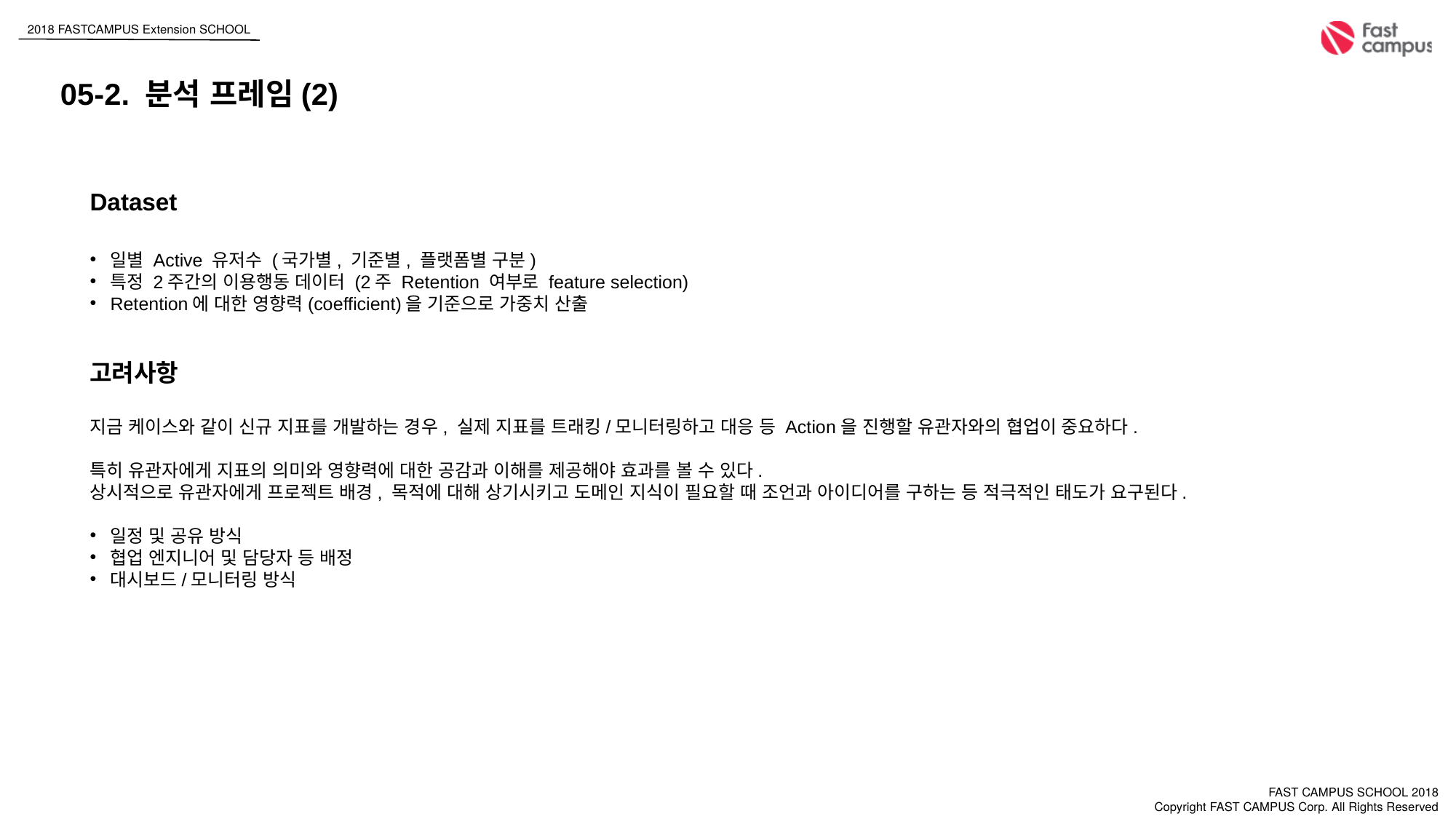

05-2. 분석 프레임(2)
Dataset

일별 Active 유저수 (국가별, 기준별, 플랫폼별 구분)
특정 2주간의 이용행동 데이터 (2주 Retention 여부로 feature selection)
Retention에 대한 영향력(coefficient)을 기준으로 가중치 산출

고려사항

지금 케이스와 같이 신규 지표를 개발하는 경우, 실제 지표를 트래킹/모니터링하고 대응 등 Action을 진행할 유관자와의 협업이 중요하다.

특히 유관자에게 지표의 의미와 영향력에 대한 공감과 이해를 제공해야 효과를 볼 수 있다.
상시적으로 유관자에게 프로젝트 배경, 목적에 대해 상기시키고 도메인 지식이 필요할 때 조언과 아이디어를 구하는 등 적극적인 태도가 요구된다.

일정 및 공유 방식
협업 엔지니어 및 담당자 등 배정
대시보드/모니터링 방식